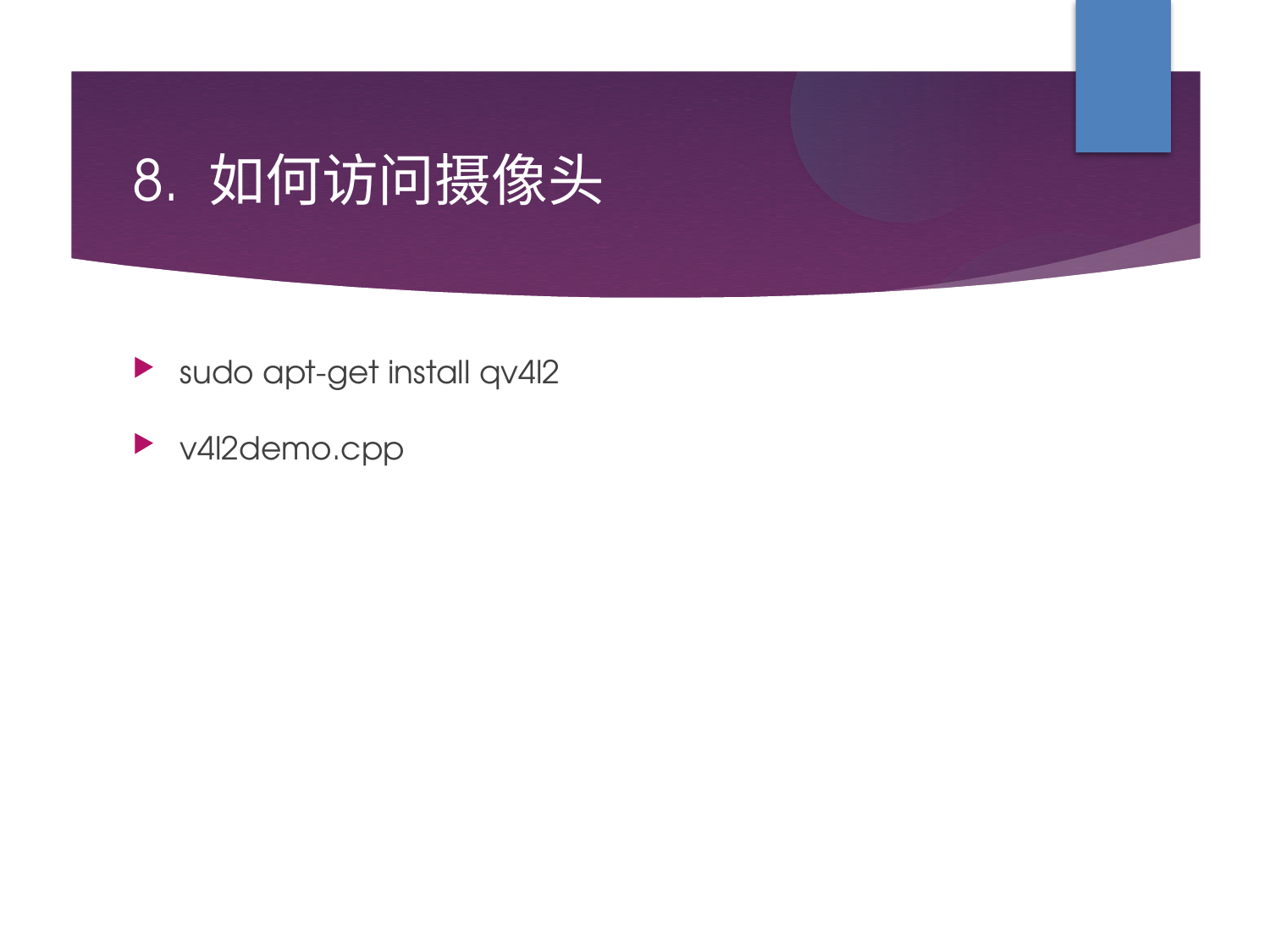

8. 如何访问摄像头
sudo apt-get install qv4l2

v4l2demo.cpp